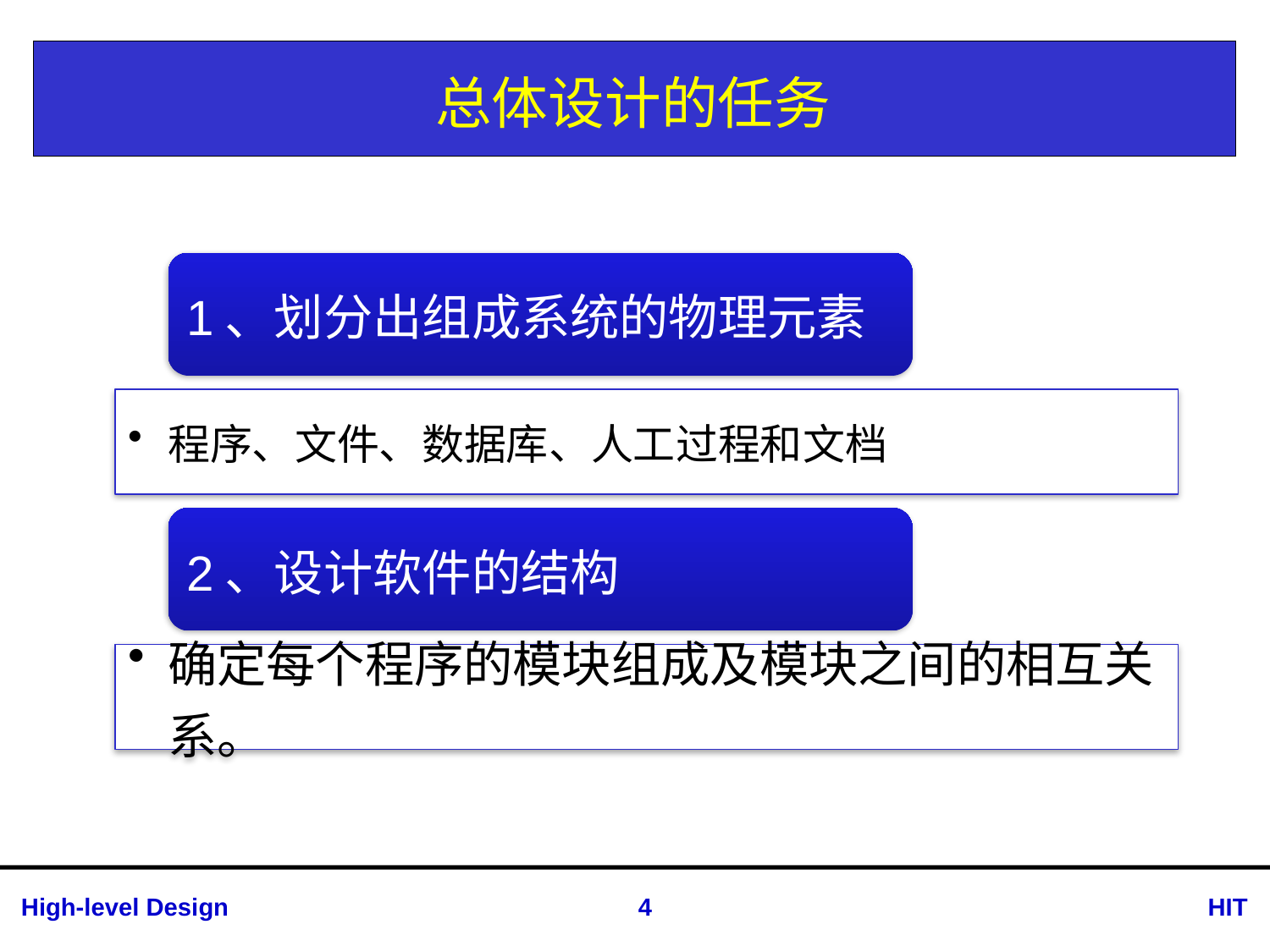

# 总体设计的任务
1、划分出组成系统的物理元素
2、设计软件的结构
程序、文件、数据库、人工过程和文档
确定每个程序的模块组成及模块之间的相互关系。